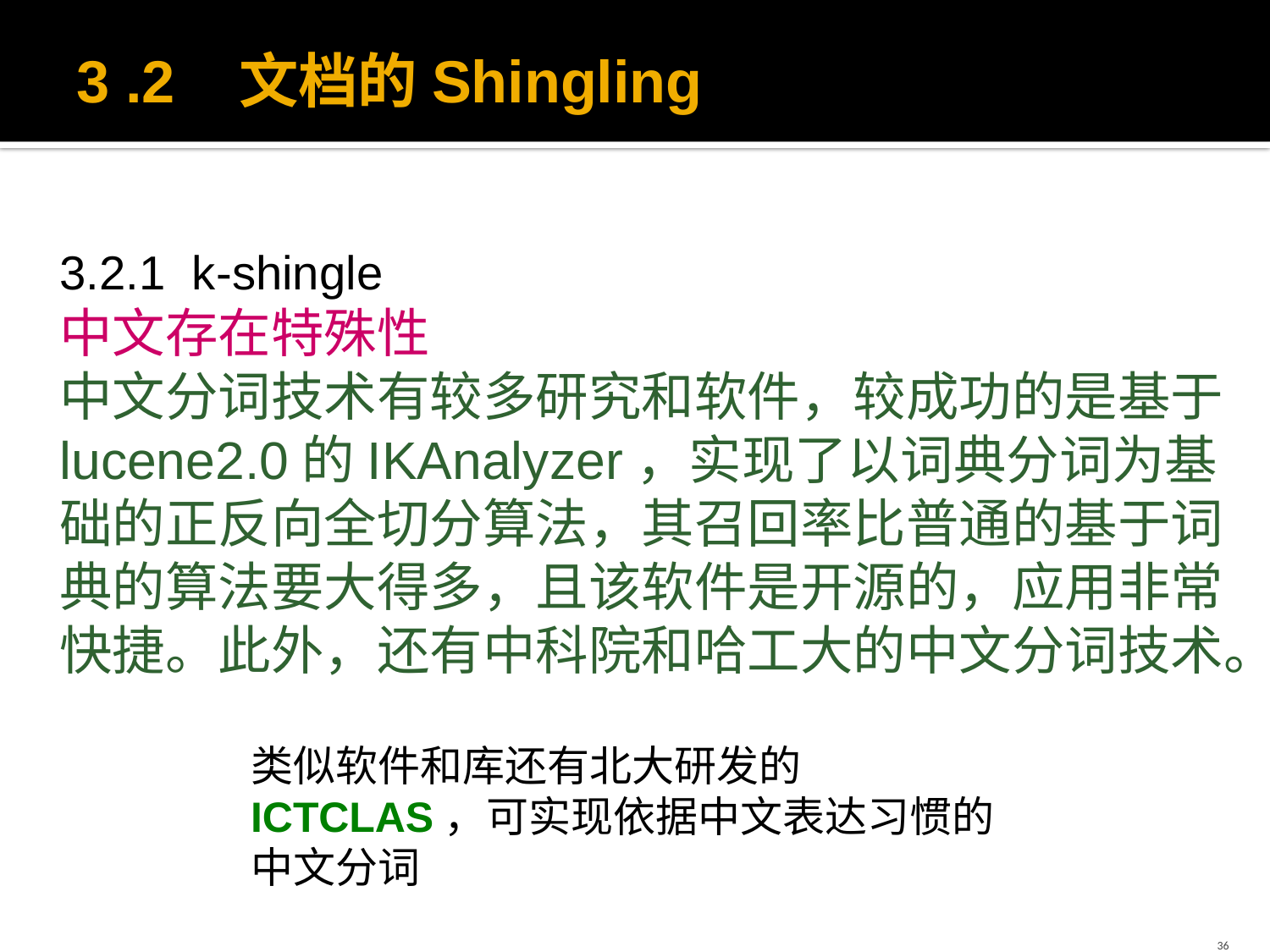

# 3 .2   文档的Shingling
3.2.1  k-shingle
中文存在特殊性
中文分词技术有较多研究和软件，较成功的是基于lucene2.0的IKAnalyzer，实现了以词典分词为基础的正反向全切分算法，其召回率比普通的基于词典的算法要大得多，且该软件是开源的，应用非常快捷。此外，还有中科院和哈工大的中文分词技术。
类似软件和库还有北大研发的ICTCLAS，可实现依据中文表达习惯的中文分词
36